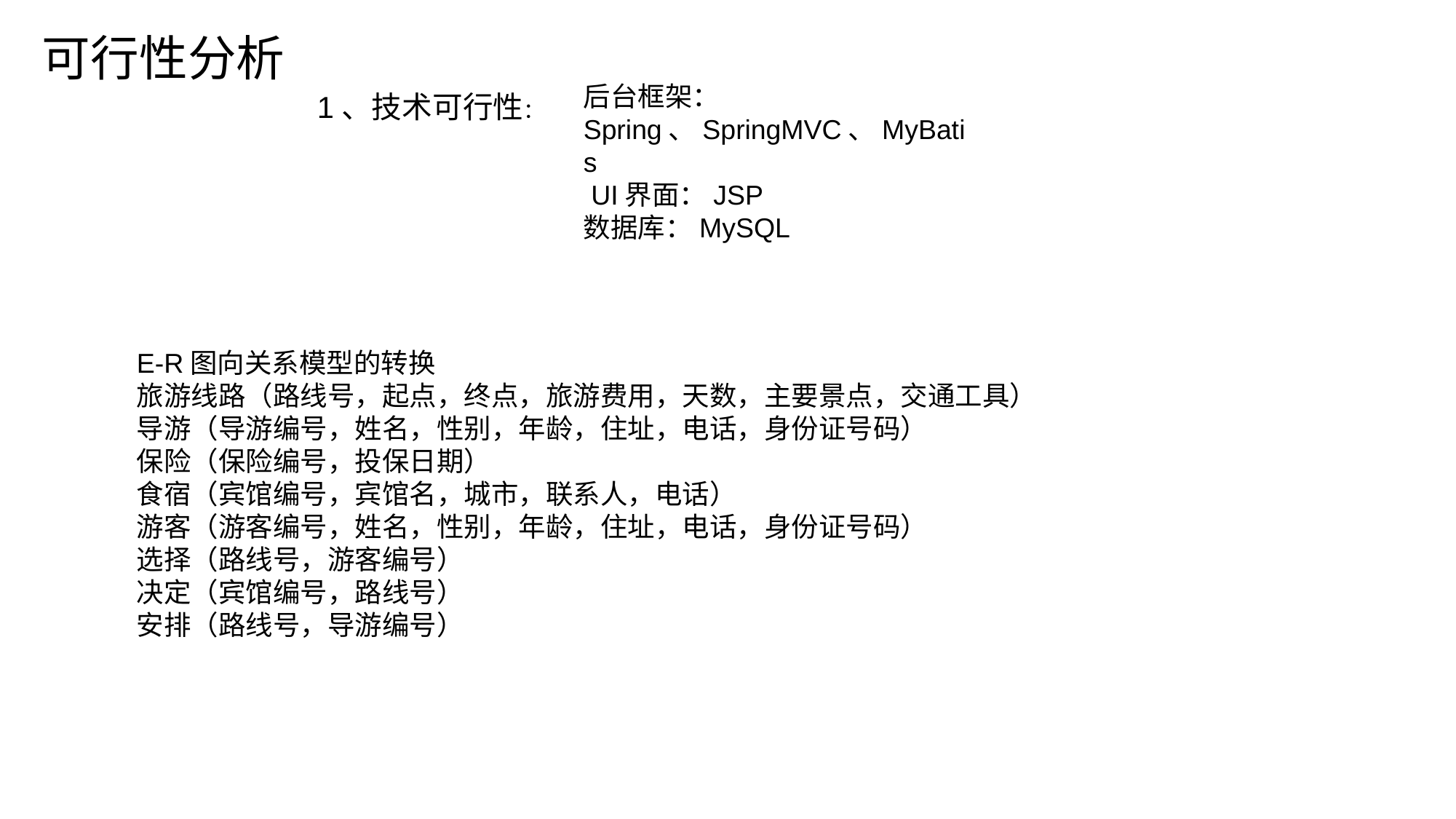

可行性分析
后台框架：Spring、SpringMVC、MyBatis
 UI界面：JSP
数据库：MySQL
1、技术可行性：

E-R图向关系模型的转换
旅游线路（路线号，起点，终点，旅游费用，天数，主要景点，交通工具）
导游（导游编号，姓名，性别，年龄，住址，电话，身份证号码）
保险（保险编号，投保日期）
食宿（宾馆编号，宾馆名，城市，联系人，电话）
游客（游客编号，姓名，性别，年龄，住址，电话，身份证号码）
选择（路线号，游客编号）
决定（宾馆编号，路线号）
安排（路线号，导游编号）